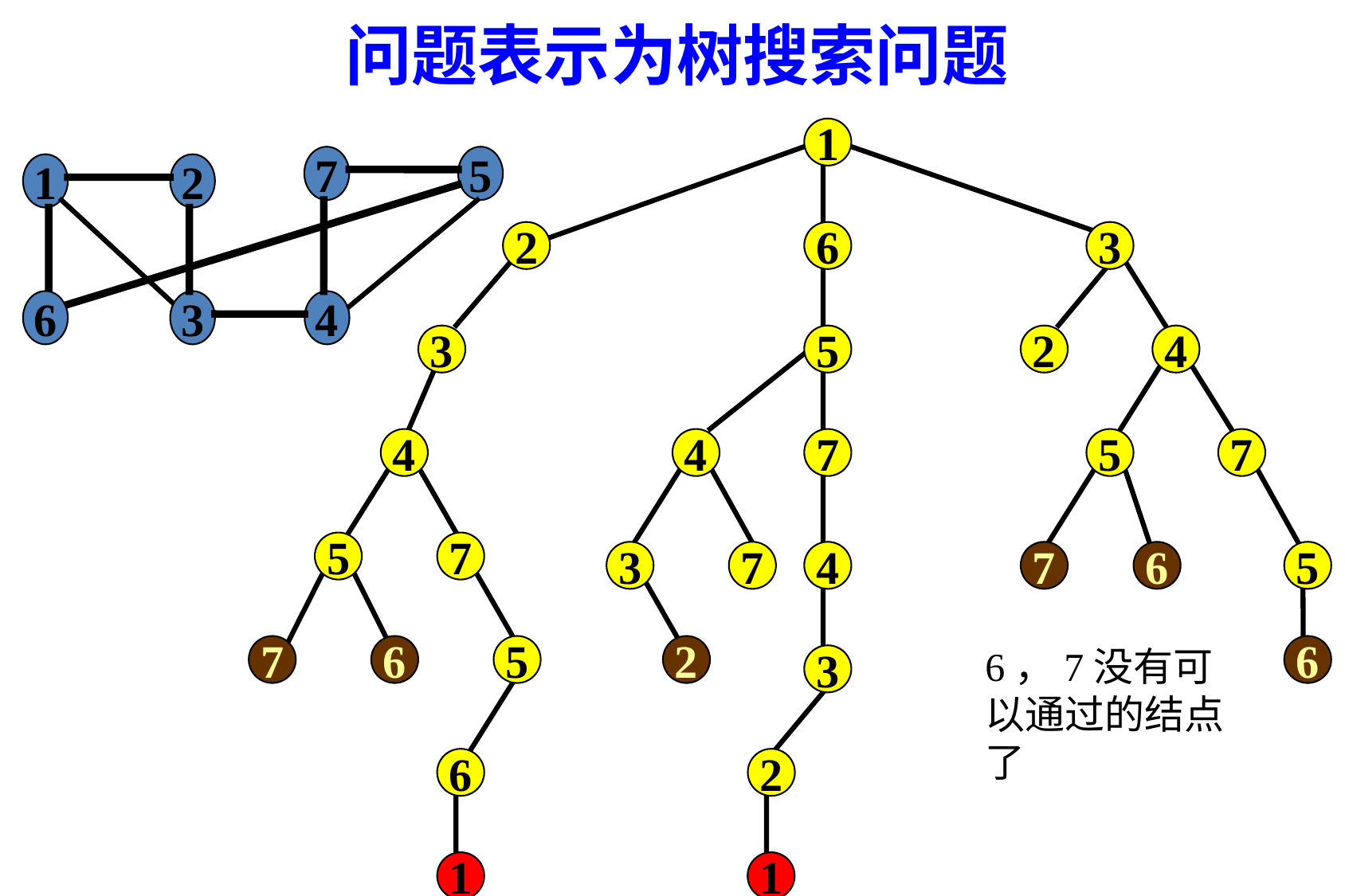

问题表示为树搜索问题
1
7
5
1
2

6
3
4

2
6
3

3
5
2
4

4
4
7
5
7

5
7
3
7
4
7
6
5

7
6
5
2
6，7没有可以通过的结点了
6
3

6
2

1
1